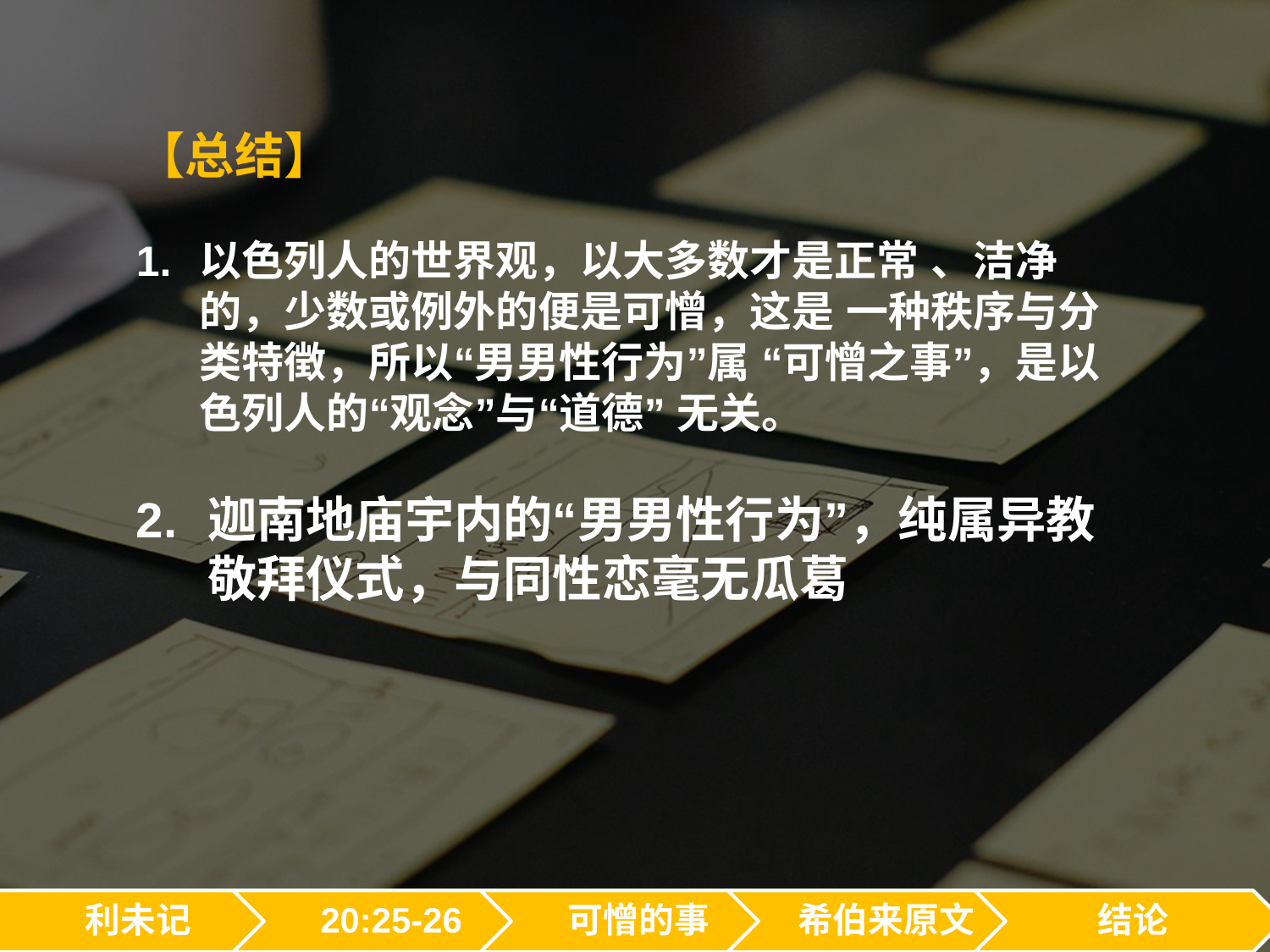

【总结】

以色列人的世界观，以大多数才是正常 、洁净的，少数或例外的便是可憎，这是 一种秩序与分类特徴，所以“男男性行为”属 “可憎之事”，是以色列人的“观念”与“道德” 无关。

迦南地庙宇内的“男男性行为”，纯属异教敬拜仪式，与同性恋毫无瓜葛
利未记
20:25-26
可憎的事
希伯来原文
结论